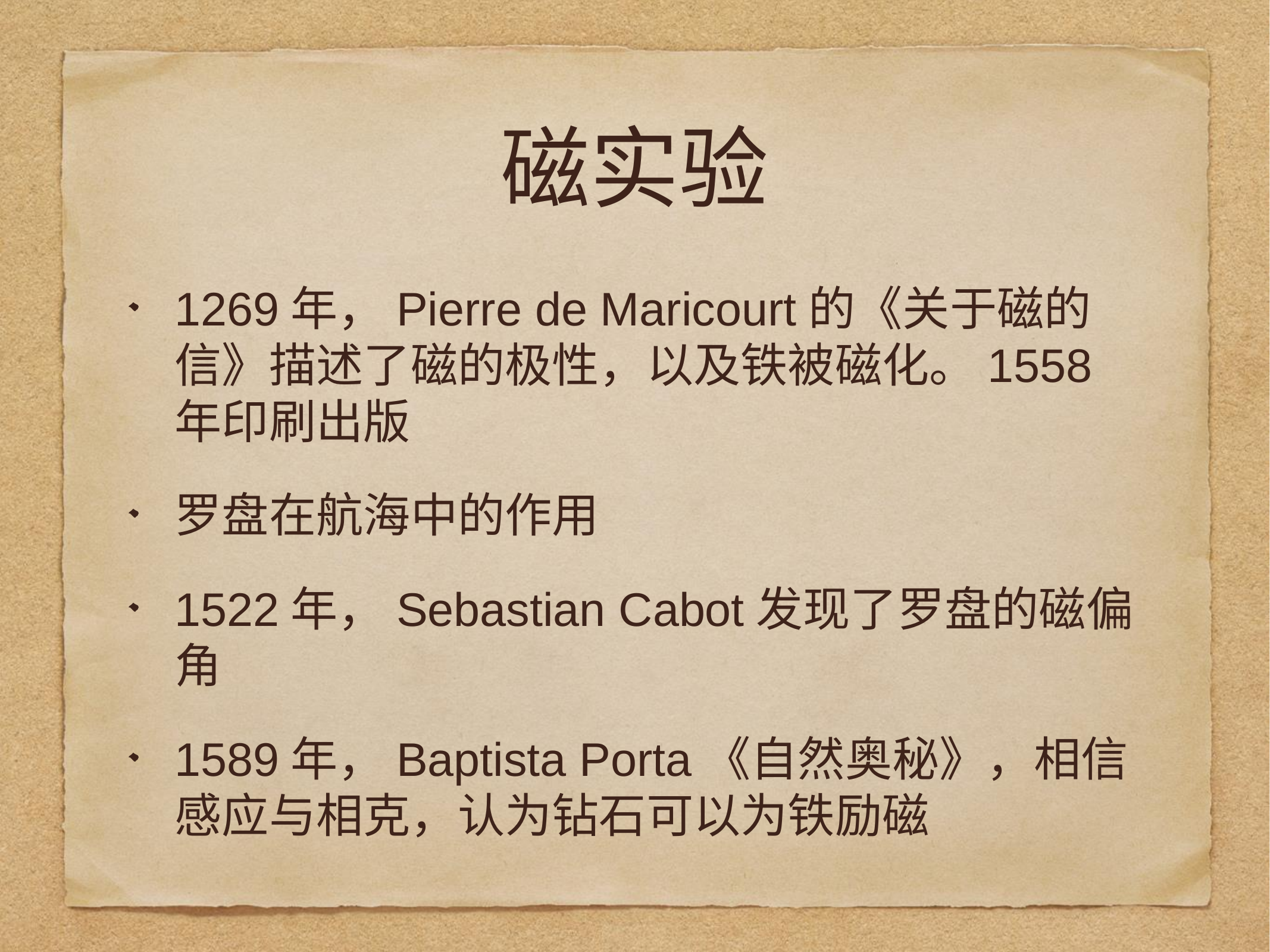

# 磁实验
1269年，Pierre de Maricourt的《关于磁的信》描述了磁的极性，以及铁被磁化。1558年印刷出版
罗盘在航海中的作用
1522年，Sebastian Cabot发现了罗盘的磁偏角
1589年，Baptista Porta《自然奥秘》，相信感应与相克，认为钻石可以为铁励磁